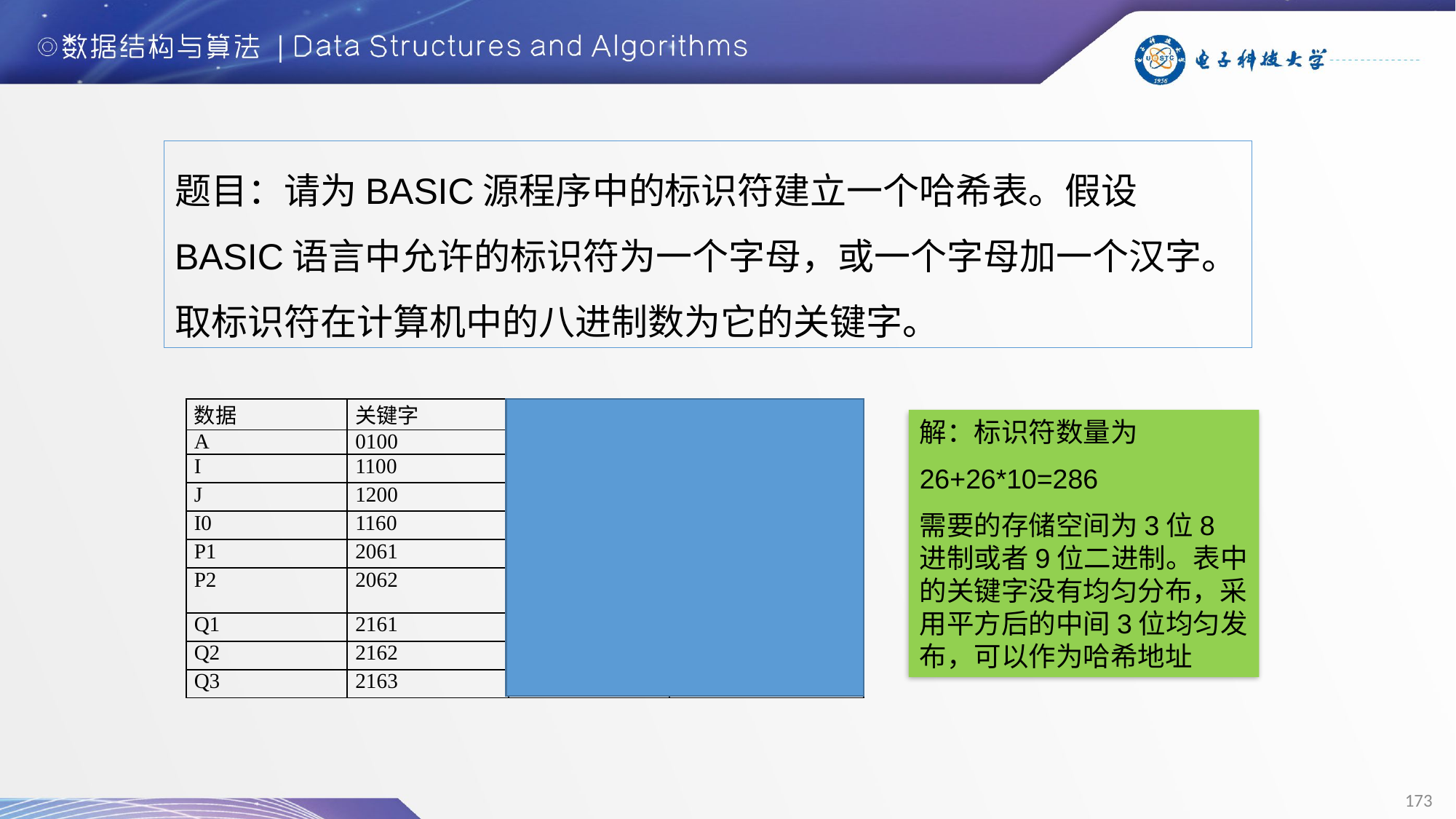

题目：请为BASIC源程序中的标识符建立一个哈希表。假设BASIC语言中允许的标识符为一个字母，或一个字母加一个汉字。取标识符在计算机中的八进制数为它的关键字。
| 数据 | 关键字 | (关键字)2 | 哈希地址(217~29) |
| --- | --- | --- | --- |
| A | 0100 | 0010000 | 010 |
| I | 1100 | 1210000 | 210 |
| J | 1200 | 1440000 | 440 |
| I0 | 1160 | 1370400 | 370 |
| P1 | 2061 | 4310541 | 310 |
| P2 | 2062 | 4314704 | 314 |
| Q1 | 2161 | 4734741 | 734 |
| Q2 | 2162 | 4741304 | 741 |
| Q3 | 2163 | 4745651 | 745 |

解：标识符数量为
26+26*10=286
需要的存储空间为3位8进制或者9位二进制。表中的关键字没有均匀分布，采用平方后的中间3位均匀发布，可以作为哈希地址
173